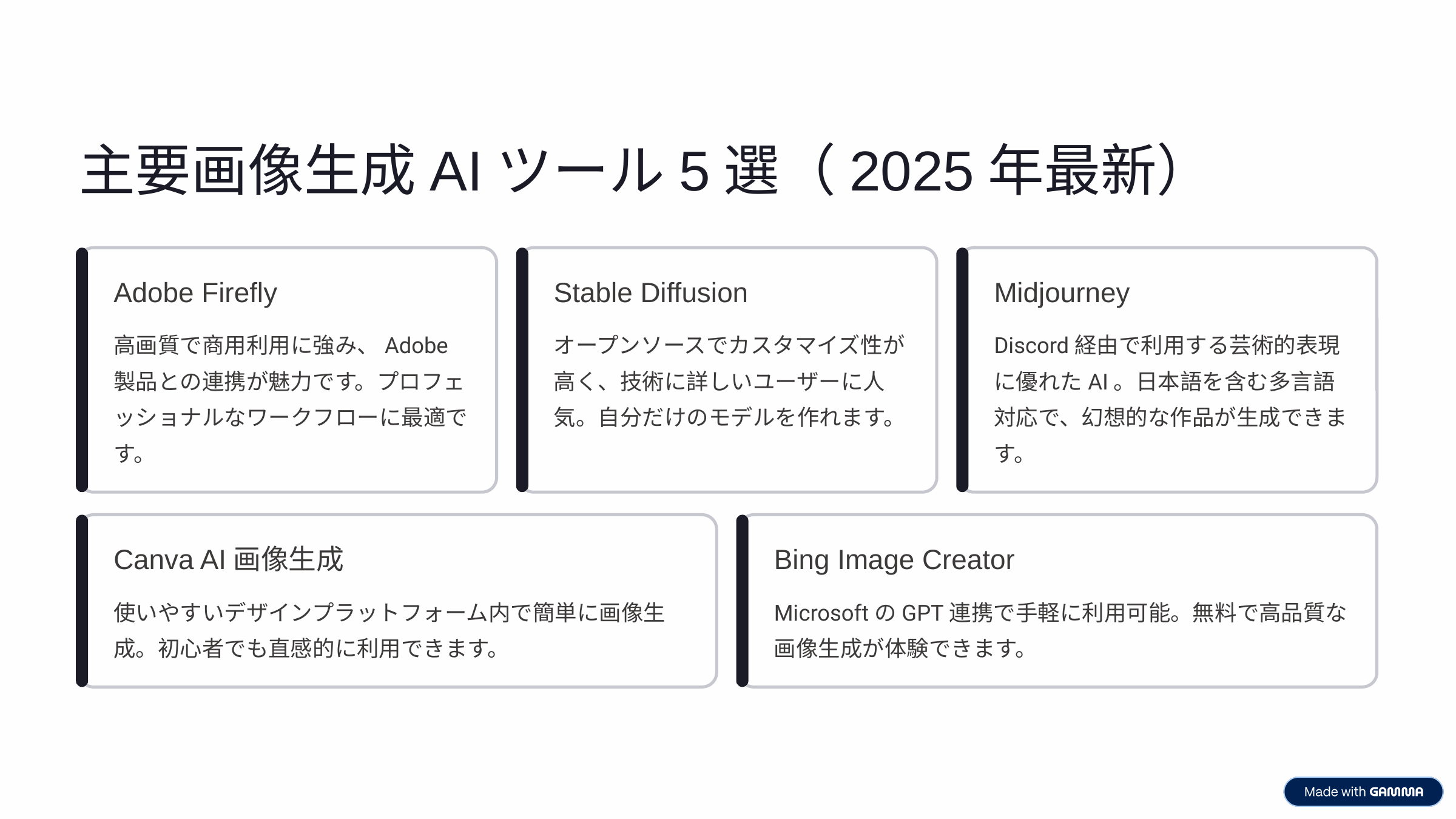

主要画像生成AIツール5選（2025年最新）

Adobe Firefly
Stable Diffusion
Midjourney
高画質で商用利用に強み、Adobe製品との連携が魅力です。プロフェッショナルなワークフローに最適です。
オープンソースでカスタマイズ性が高く、技術に詳しいユーザーに人気。自分だけのモデルを作れます。
Discord経由で利用する芸術的表現に優れたAI。日本語を含む多言語対応で、幻想的な作品が生成できます。

Canva AI画像生成
Bing Image Creator
使いやすいデザインプラットフォーム内で簡単に画像生成。初心者でも直感的に利用できます。
MicrosoftのGPT連携で手軽に利用可能。無料で高品質な画像生成が体験できます。